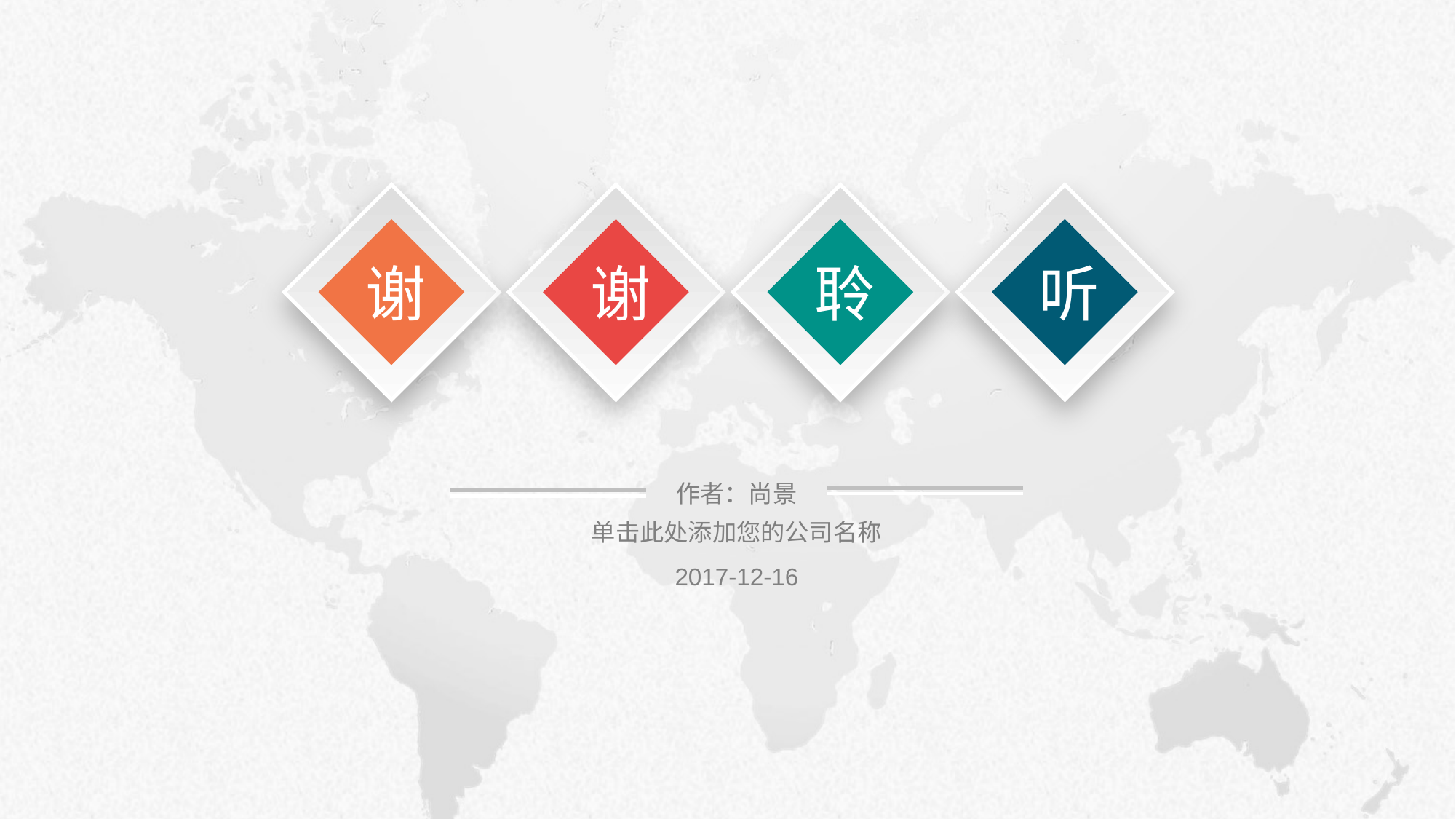

谢

谢

聆

听
作者：尚景
单击此处添加您的公司名称
2017-12-16